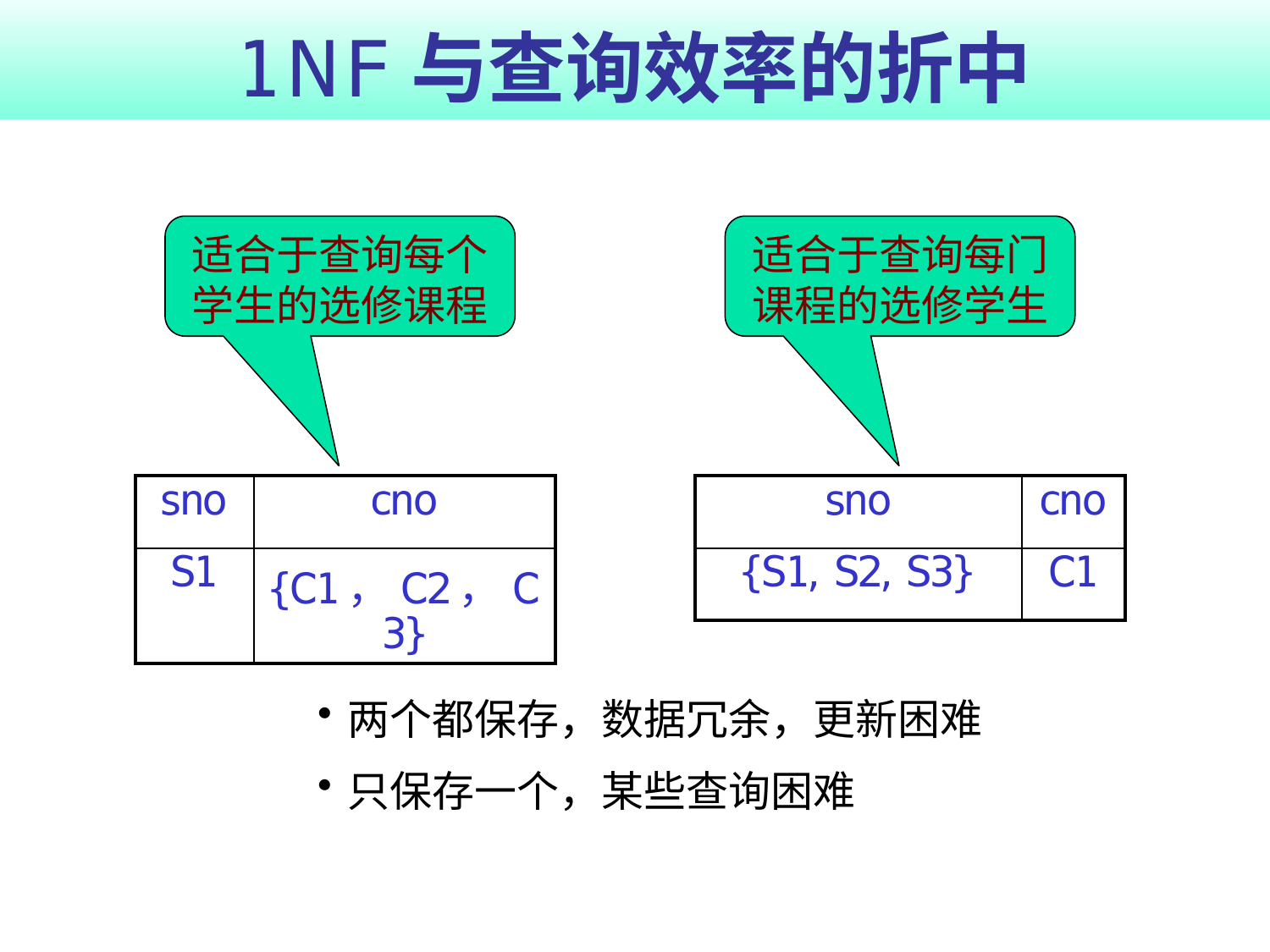

# 1NF与查询效率的折中
适合于查询每个学生的选修课程
适合于查询每门课程的选修学生
| sno | cno |
| --- | --- |
| S1 | {C1，C2，C3} |
| sno | cno |
| --- | --- |
| {S1, S2, S3} | C1 |
两个都保存，数据冗余，更新困难
只保存一个，某些查询困难